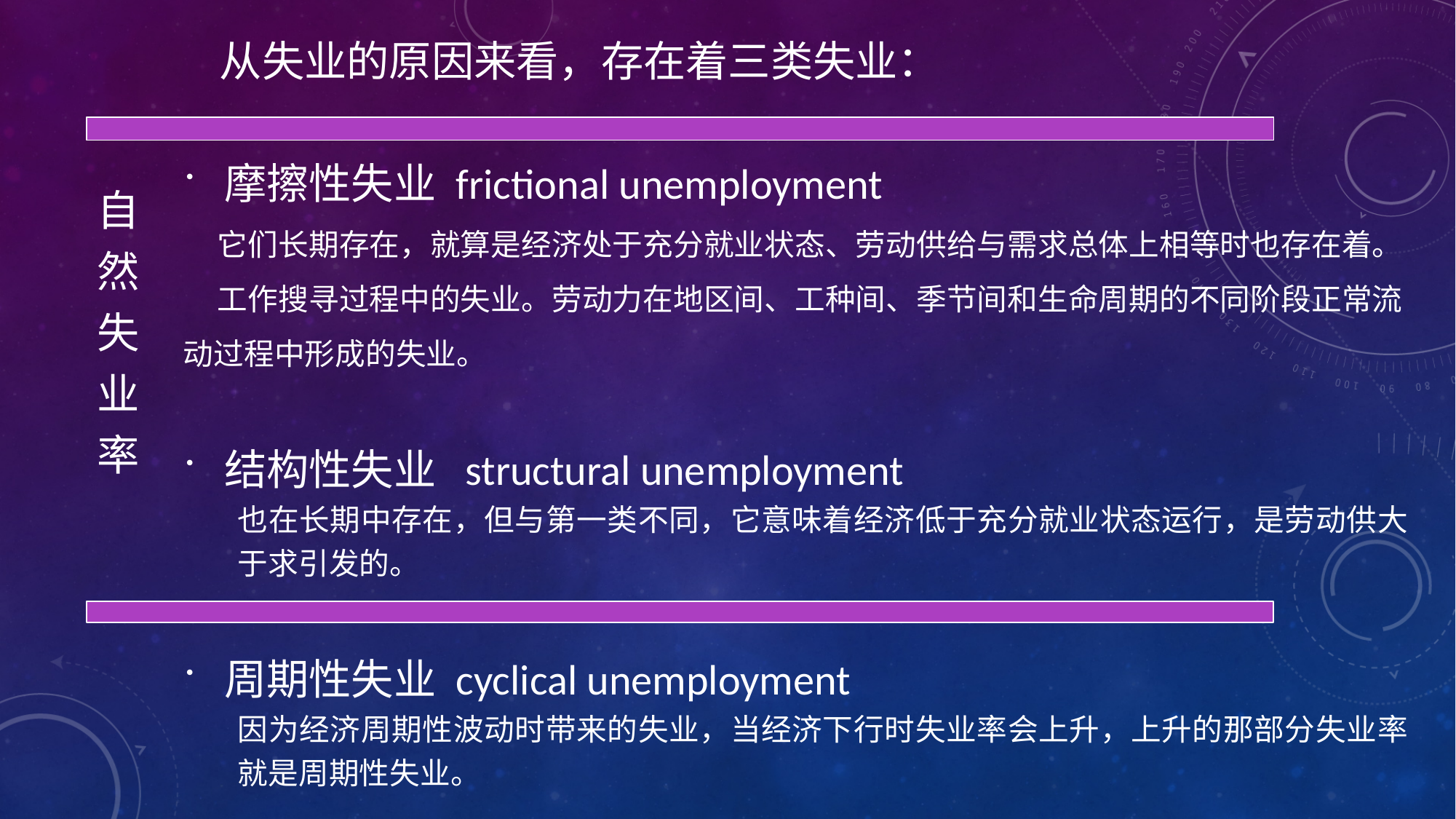

从失业的原因来看，存在着三类失业：

摩擦性失业 frictional unemployment
    它们长期存在，就算是经济处于充分就业状态、劳动供给与需求总体上相等时也存在着。
    工作搜寻过程中的失业。劳动力在地区间、工种间、季节间和生命周期的不同阶段正常流动过程中形成的失业。

结构性失业  structural unemployment
也在长期中存在，但与第一类不同，它意味着经济低于充分就业状态运行，是劳动供大于求引发的。

周期性失业 cyclical unemployment
因为经济周期性波动时带来的失业，当经济下行时失业率会上升，上升的那部分失业率就是周期性失业。

自然失业率